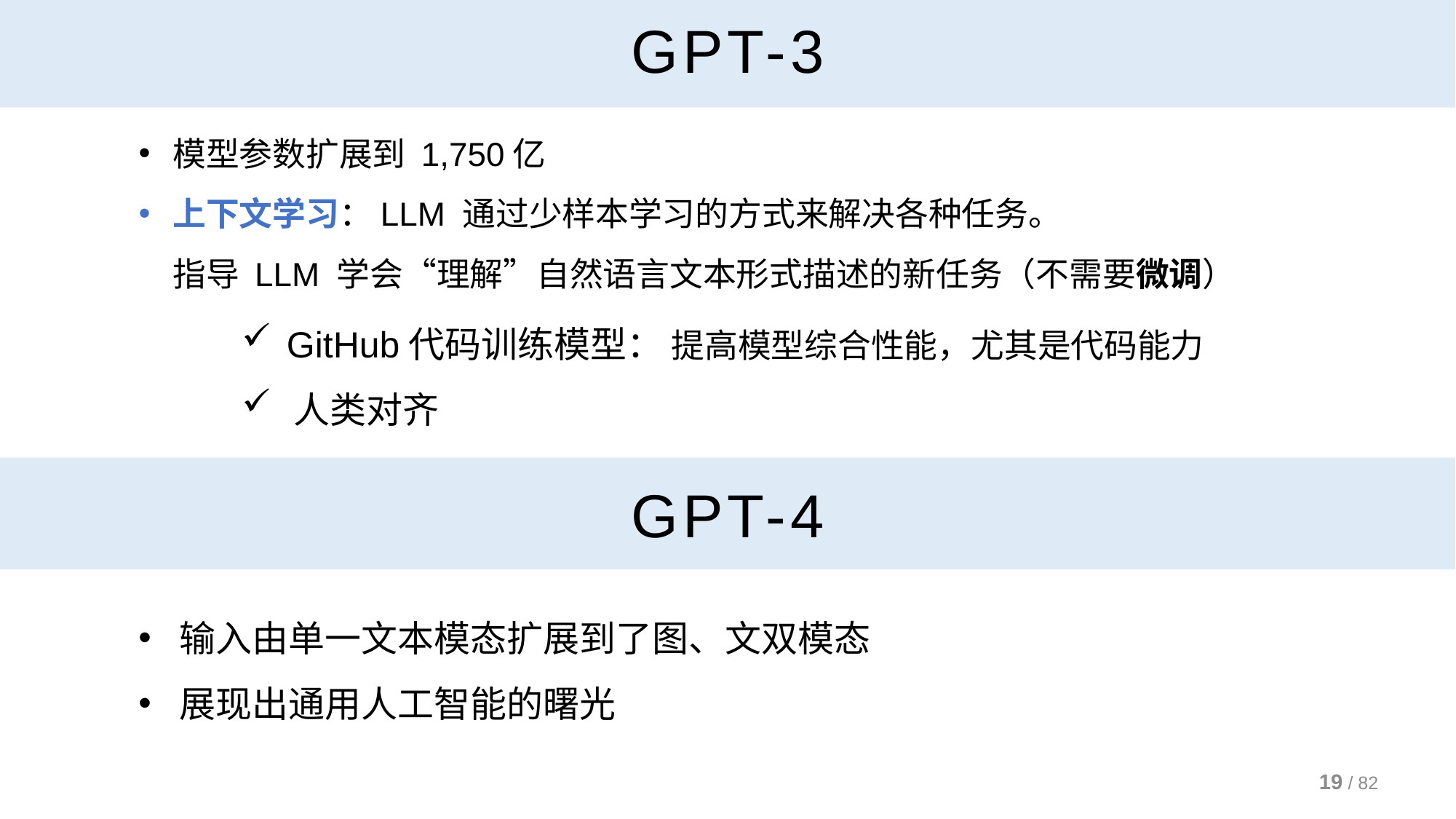

# GPT-3
模型参数扩展到 1,750亿
上下文学习：LLM 通过少样本学习的方式来解决各种任务。
指导 LLM 学会“理解”自然语言文本形式描述的新任务（不需要微调）
 GitHub代码训练模型： 提高模型综合性能，尤其是代码能力
 人类对齐
GPT-4
输入由单一文本模态扩展到了图、文双模态
展现出通用人工智能的曙光
19 / 82